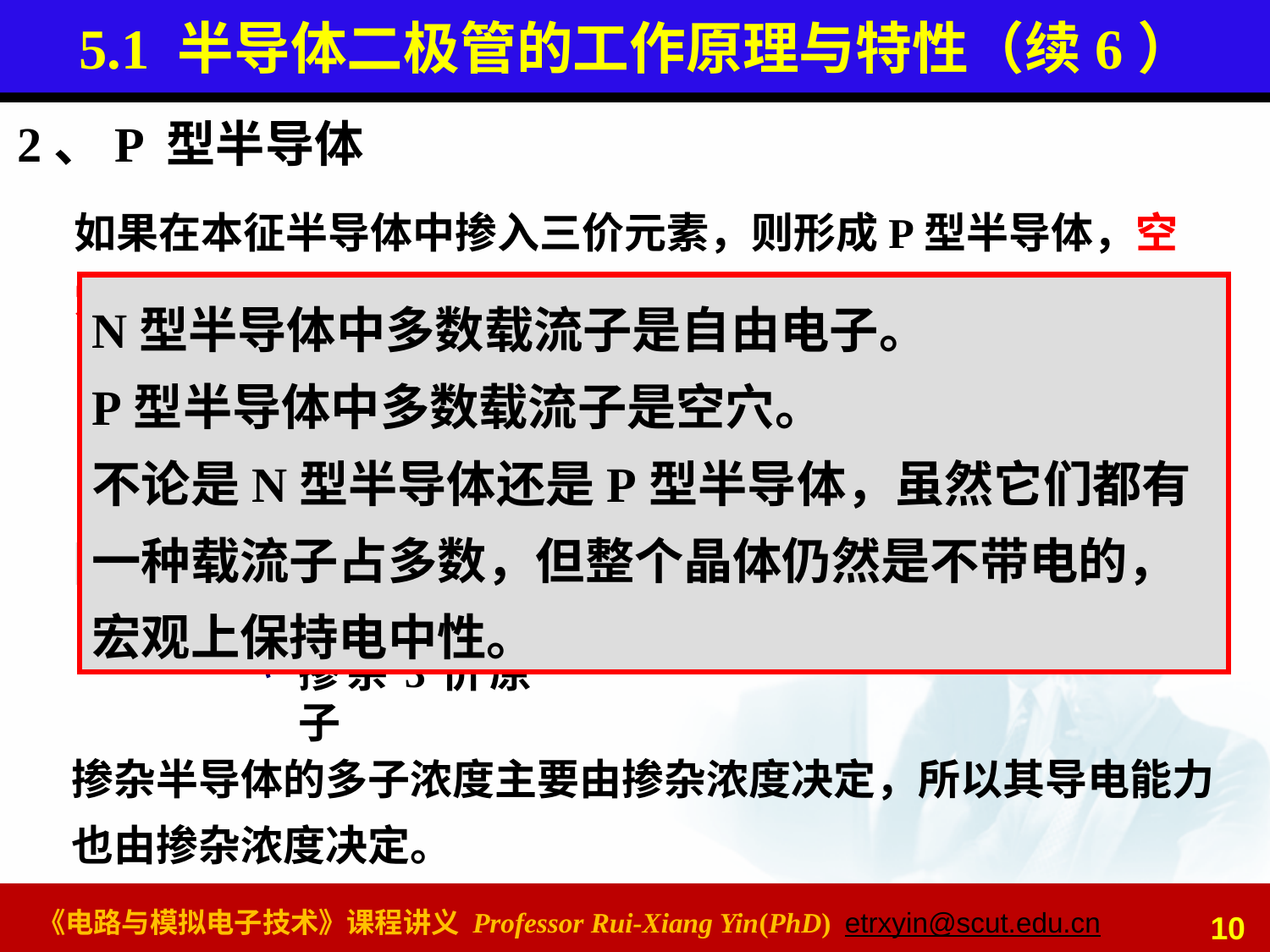

# 5.1 半导体二极管的工作原理与特性（续6）
2、P 型半导体
如果在本征半导体中掺入三价元素，则形成P型半导体，空穴为多数载流子，而自由电子为少数载流子。
N型半导体中多数载流子是自由电子。
P型半导体中多数载流子是空穴。
不论是N型半导体还是P型半导体，虽然它们都有一种载流子占多数，但整个晶体仍然是不带电的，宏观上保持电中性。
•
•

•
•

•
•
•
•

•
•

+3

+4

•

•

•
•
•
•
•

•
•

+4

+4
•
•

•
•

掺杂的三价元素称为受主杂质，受主杂质接受一个电子后形成一个带负电的负离子但不会产生自由电子。负离子在晶格中不能起导电作用。

掺杂3价原子
掺杂半导体的多子浓度主要由掺杂浓度决定，所以其导电能力也由掺杂浓度决定。
10